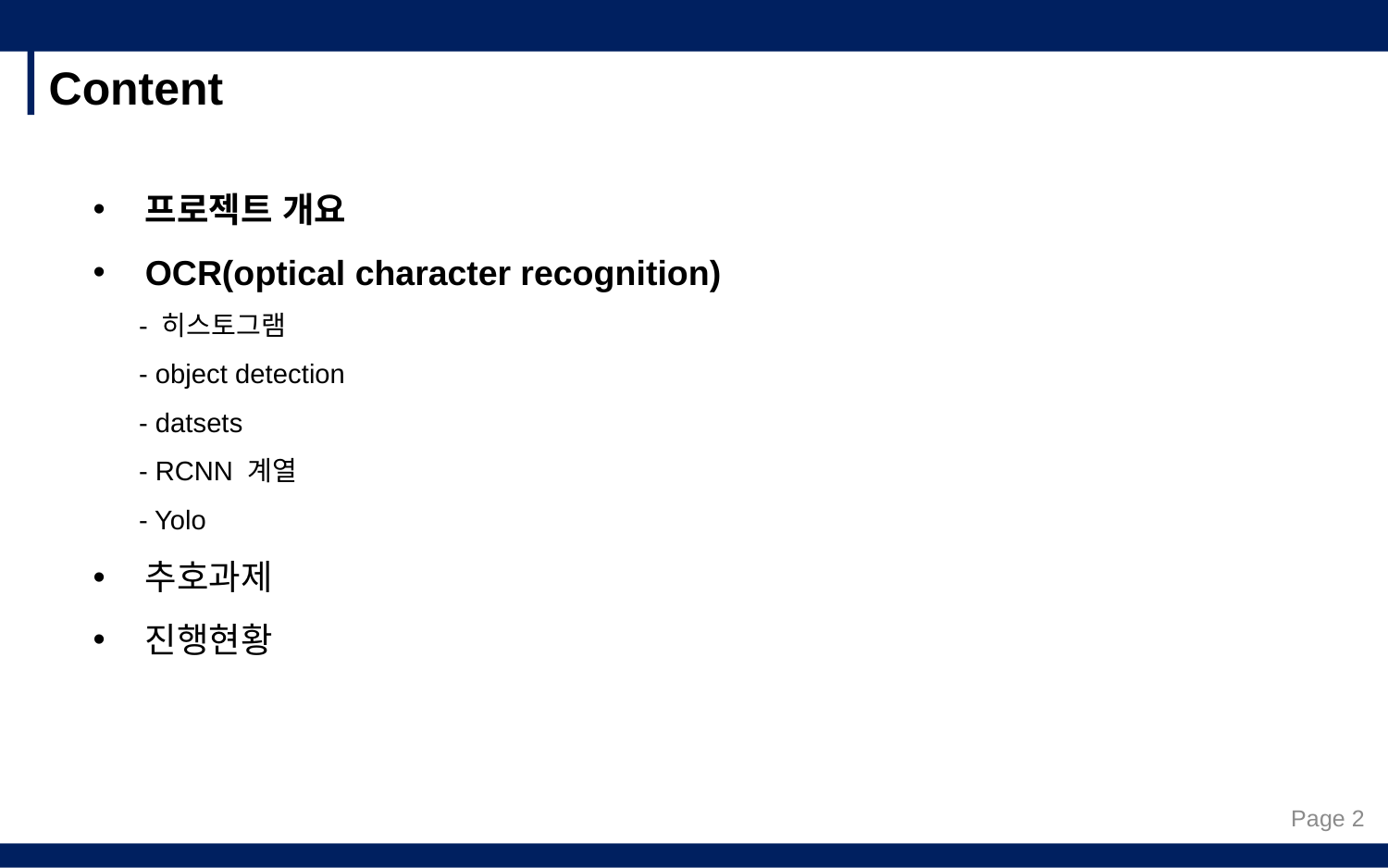

Content

프로젝트 개요
OCR(optical character recognition)
      - 히스토그램
      - object detection
      - datsets
      - RCNN 계열
      - Yolo
추호과제
진행현황
Page 2